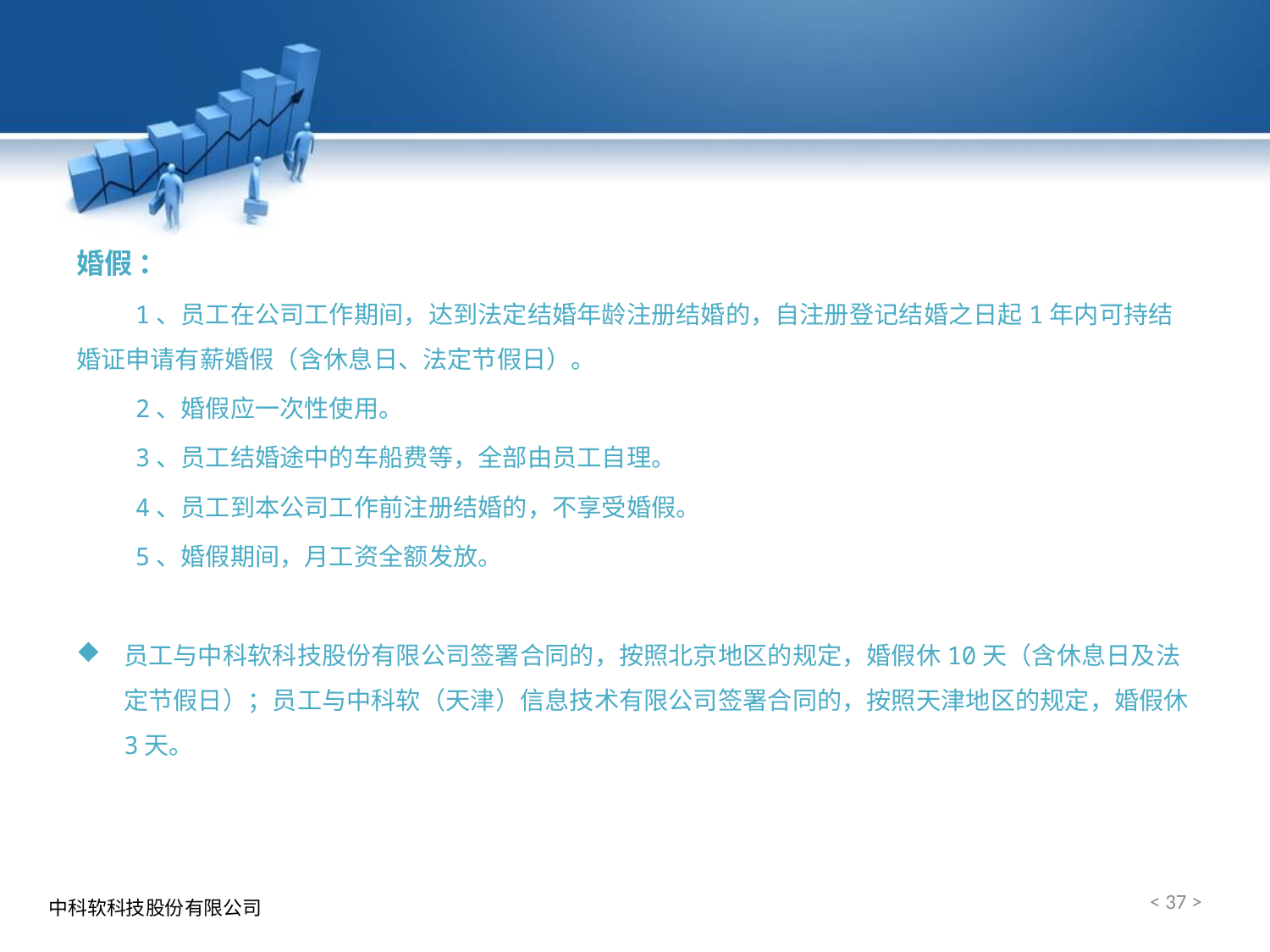

婚假 ：
    1、员工在公司工作期间，达到法定结婚年龄注册结婚的，自注册登记结婚之日起1年内可持结婚证申请有薪婚假（含休息日、法定节假日）。
    2、婚假应一次性使用。
    3、员工结婚途中的车船费等，全部由员工自理。
    4、员工到本公司工作前注册结婚的，不享受婚假。
    5、婚假期间，月工资全额发放。

员工与中科软科技股份有限公司签署合同的，按照北京地区的规定，婚假休10天（含休息日及法定节假日）；员工与中科软（天津）信息技术有限公司签署合同的，按照天津地区的规定，婚假休3天。